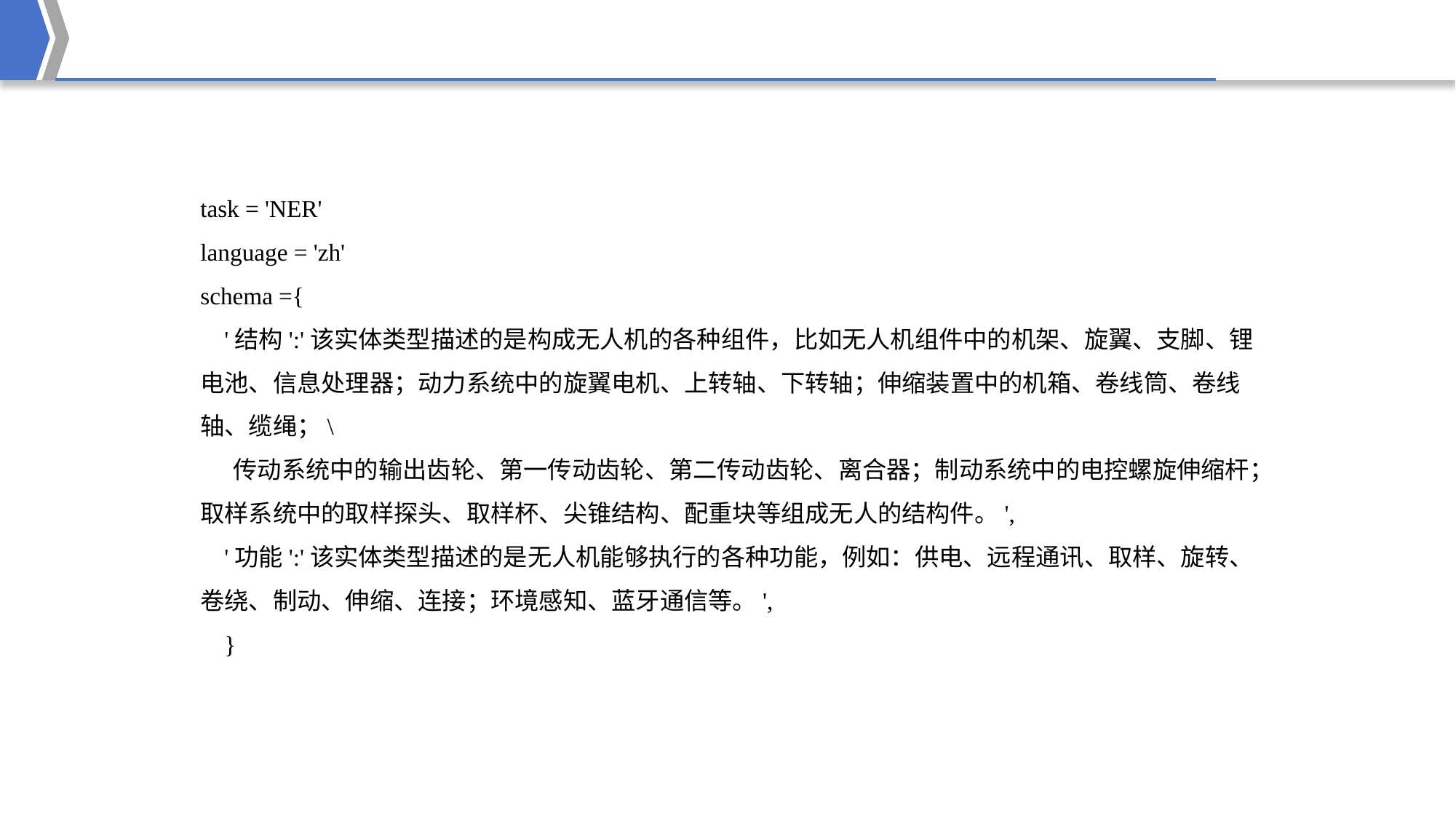

task = 'NER'
language = 'zh'
schema ={
    '结构':'该实体类型描述的是构成无人机的各种组件，比如无人机组件中的机架、旋翼、支脚、锂电池、信息处理器；动力系统中的旋翼电机、上转轴、下转轴；伸缩装置中的机箱、卷线筒、卷线轴、缆绳；\
     传动系统中的输出齿轮、第一传动齿轮、第二传动齿轮、离合器；制动系统中的电控螺旋伸缩杆；取样系统中的取样探头、取样杯、尖锥结构、配重块等组成无人的结构件。',
    '功能':'该实体类型描述的是无人机能够执行的各种功能，例如：供电、远程通讯、取样、旋转、卷绕、制动、伸缩、连接；环境感知、蓝牙通信等。',
    }